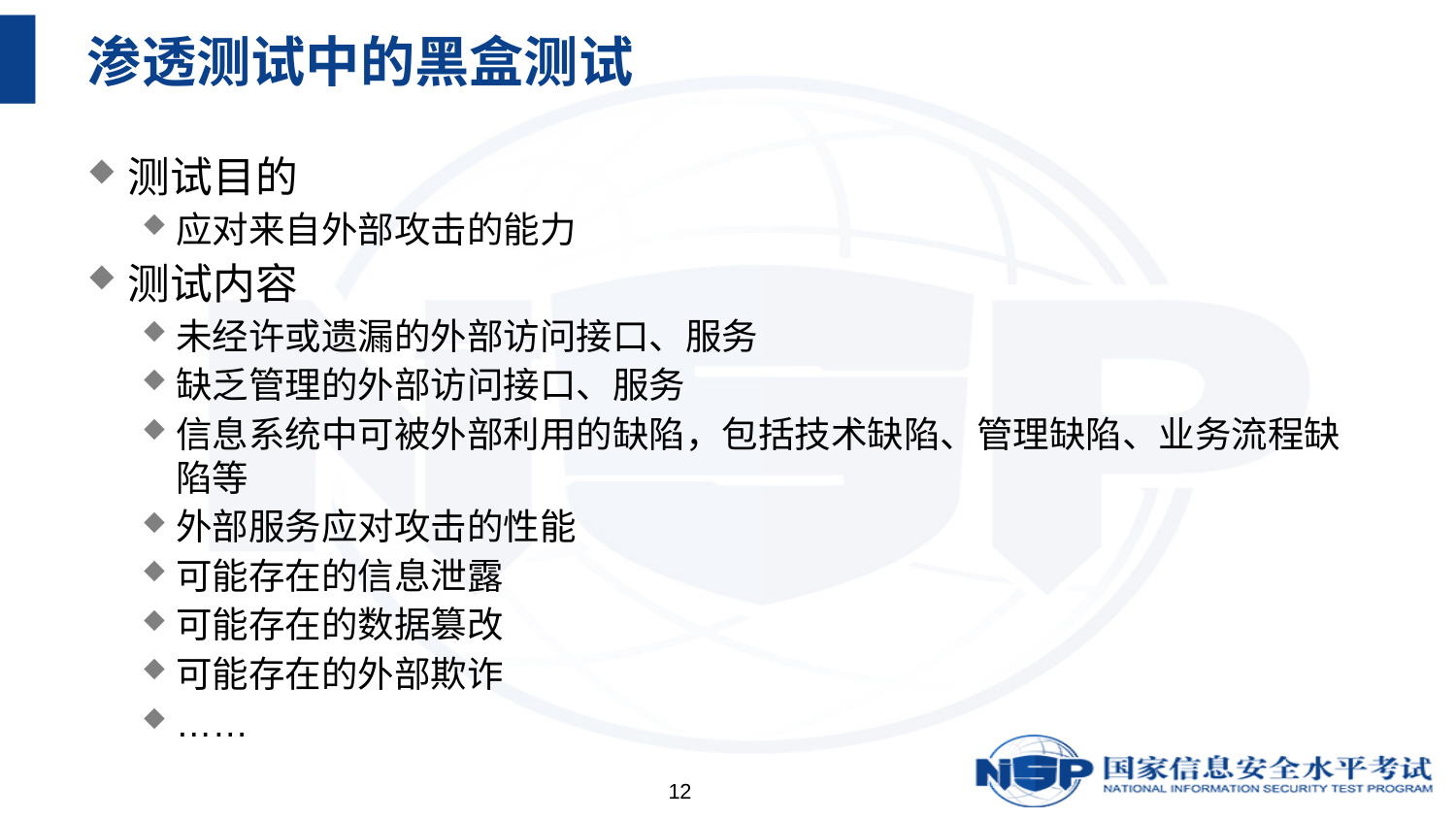

# 渗透测试中的黑盒测试
测试目的
应对来自外部攻击的能力
测试内容
未经许或遗漏的外部访问接口、服务
缺乏管理的外部访问接口、服务
信息系统中可被外部利用的缺陷，包括技术缺陷、管理缺陷、业务流程缺陷等
外部服务应对攻击的性能
可能存在的信息泄露
可能存在的数据篡改
可能存在的外部欺诈
……